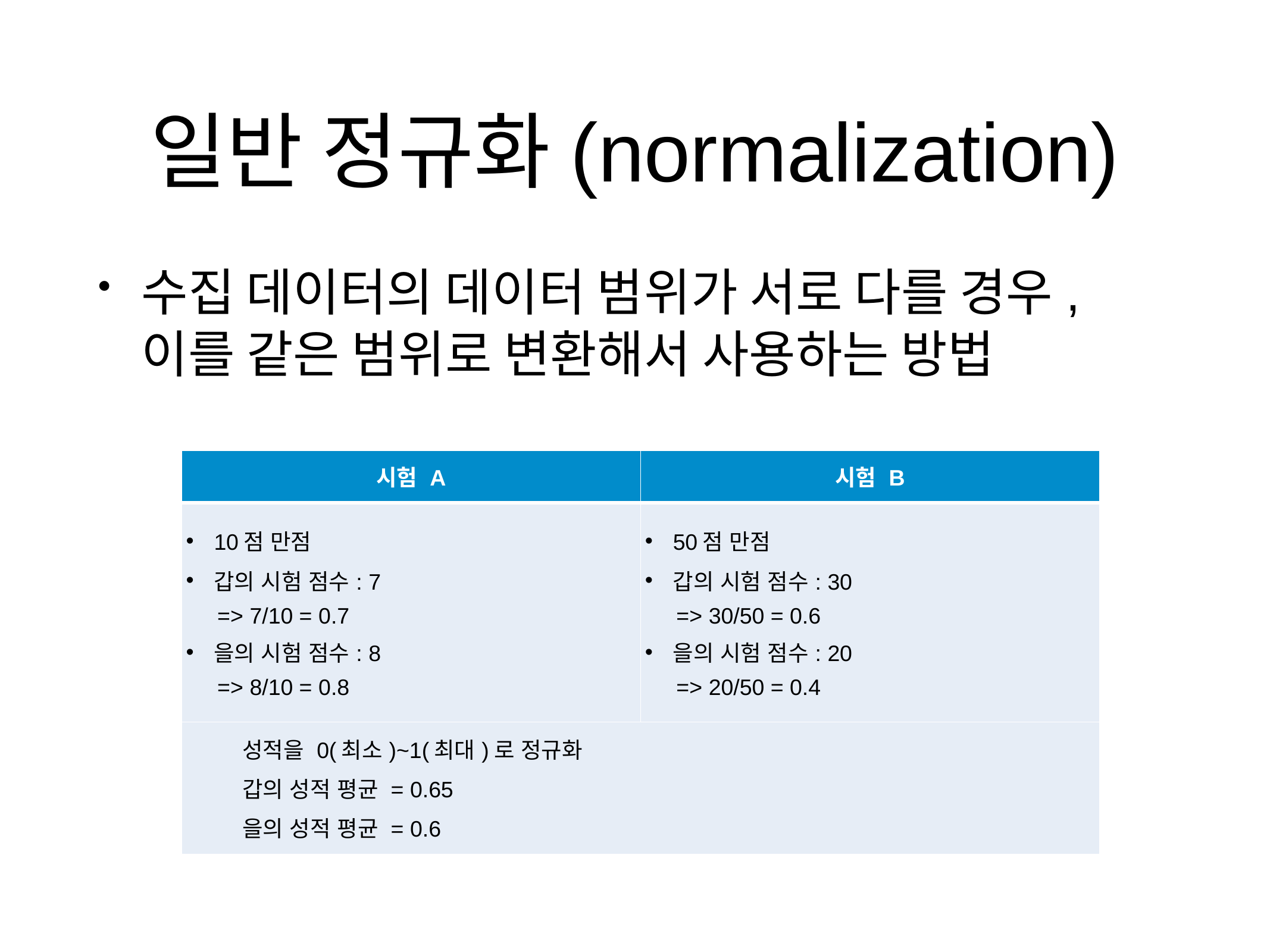

# 일반 정규화(normalization)
수집 데이터의 데이터 범위가 서로 다를 경우, 이를 같은 범위로 변환해서 사용하는 방법
| 시험 A | 시험 B |
| --- | --- |
| 10점 만점 갑의 시험 점수: 7 => 7/10 = 0.7 을의 시험 점수: 8 => 8/10 = 0.8 | 50점 만점 갑의 시험 점수: 30 => 30/50 = 0.6 을의 시험 점수: 20 => 20/50 = 0.4 |
| 성적을 0(최소)~1(최대)로 정규화 갑의 성적 평균 = 0.65 을의 성적 평균 = 0.6 |  |
140